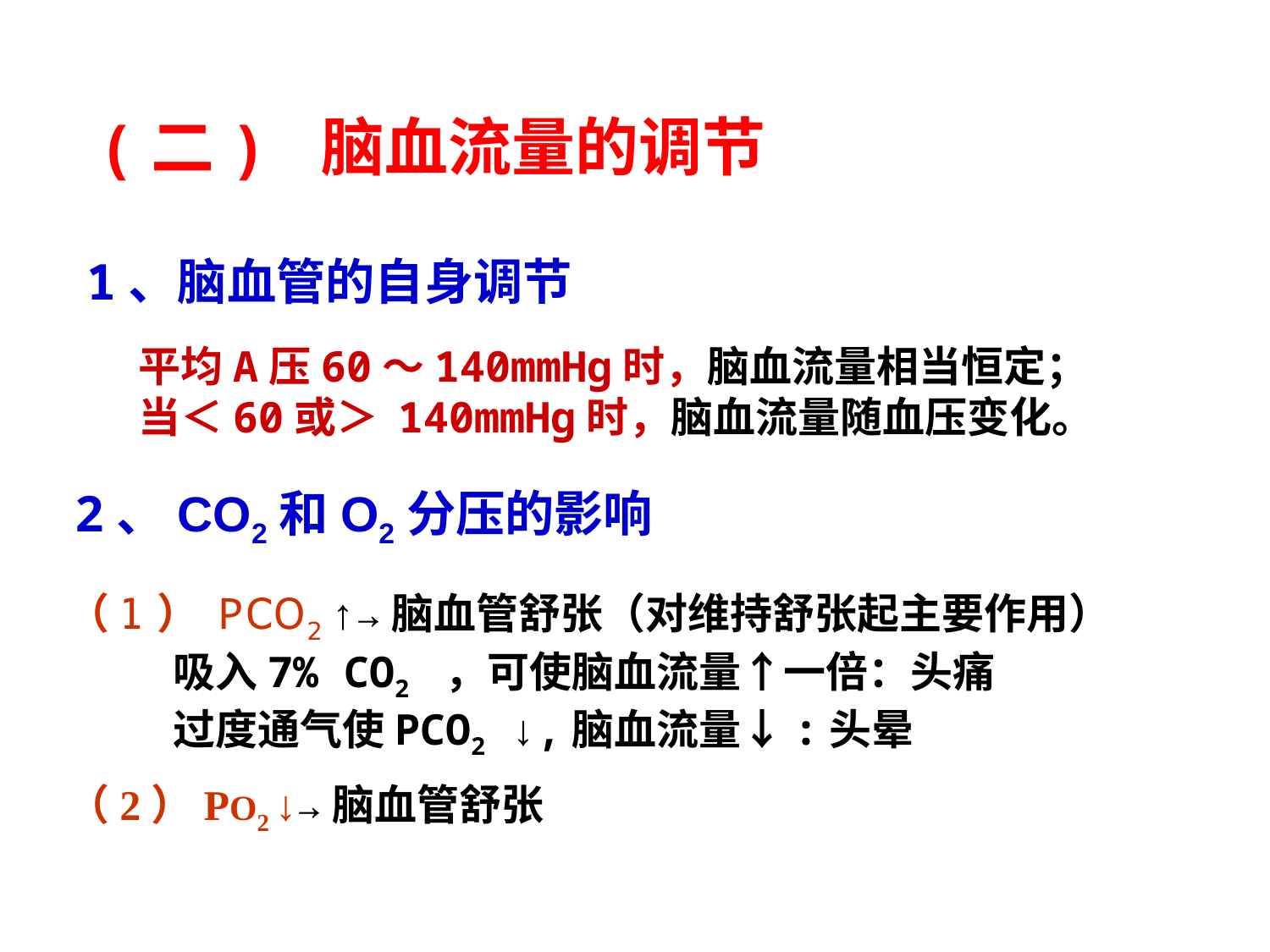

# (二) 脑血流量的调节
1、脑血管的自身调节
   平均A压60～140mmHg时，脑血流量相当恒定；
   当＜60或＞ 140mmHg时，脑血流量随血压变化。
2、CO2和O2分压的影响
（1） PCO2 ↑→脑血管舒张（对维持舒张起主要作用）
          吸入7% CO2 ，可使脑血流量↑一倍：头痛
          过度通气使PCO2 ↓,脑血流量↓:头晕
（2）PO2 ↓→脑血管舒张